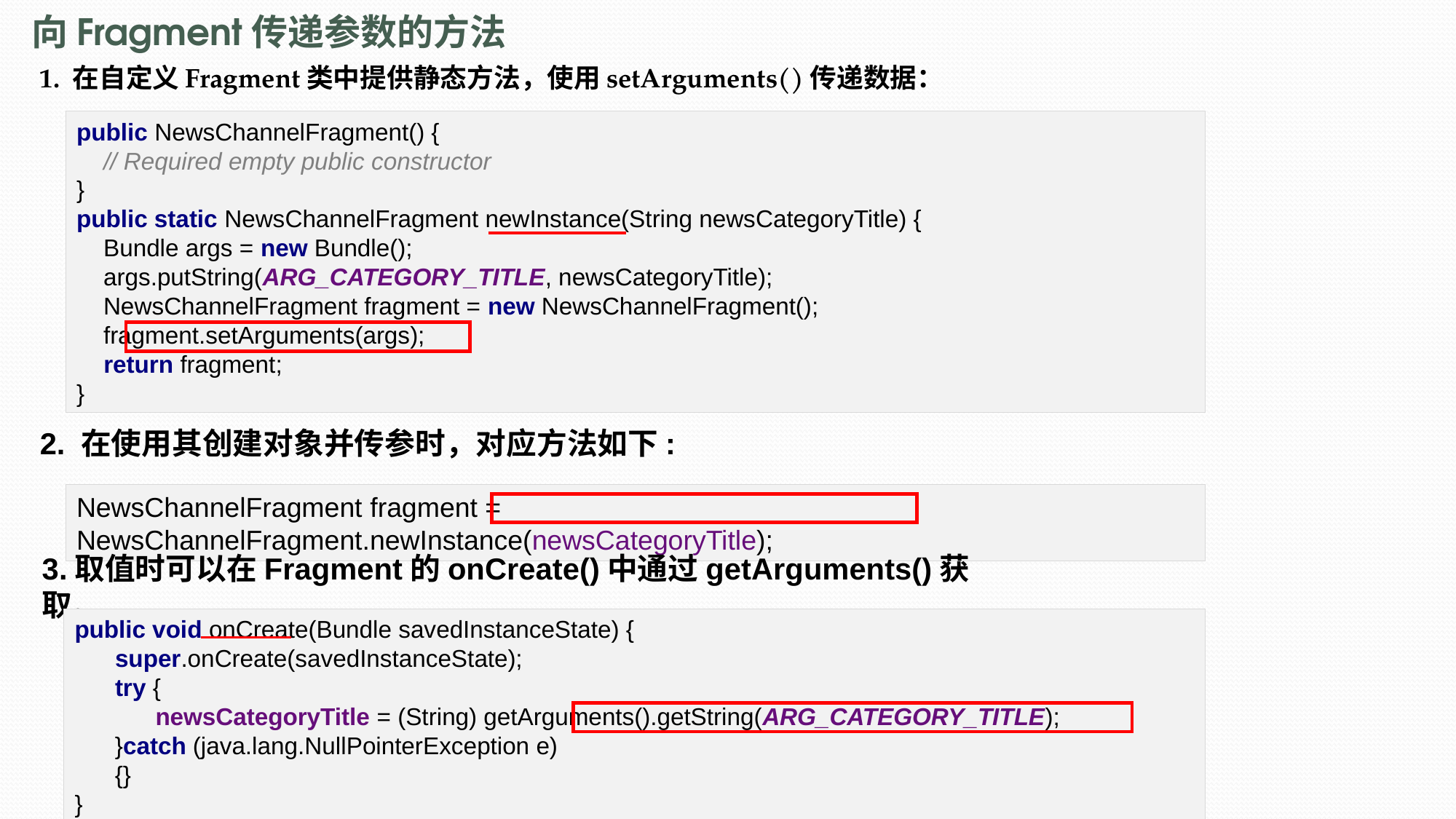

# 向Fragment传递参数的方法
1. 在自定义Fragment类中提供静态方法，使用setArguments()传递数据：
public NewsChannelFragment() {
    // Required empty public constructor
}
public static NewsChannelFragment newInstance(String newsCategoryTitle) {
    Bundle args = new Bundle();
    args.putString(ARG_CATEGORY_TITLE, newsCategoryTitle);
    NewsChannelFragment fragment = new NewsChannelFragment();
    fragment.setArguments(args);
    return fragment;
}

2. 在使用其创建对象并传参时，对应方法如下:
NewsChannelFragment fragment = NewsChannelFragment.newInstance(newsCategoryTitle);

3.取值时可以在Fragment的onCreate()中通过getArguments()获取。
public void onCreate(Bundle savedInstanceState) {
      super.onCreate(savedInstanceState);
      try {
            newsCategoryTitle = (String) getArguments().getString(ARG_CATEGORY_TITLE);
      }catch (java.lang.NullPointerException e)
      {}
}